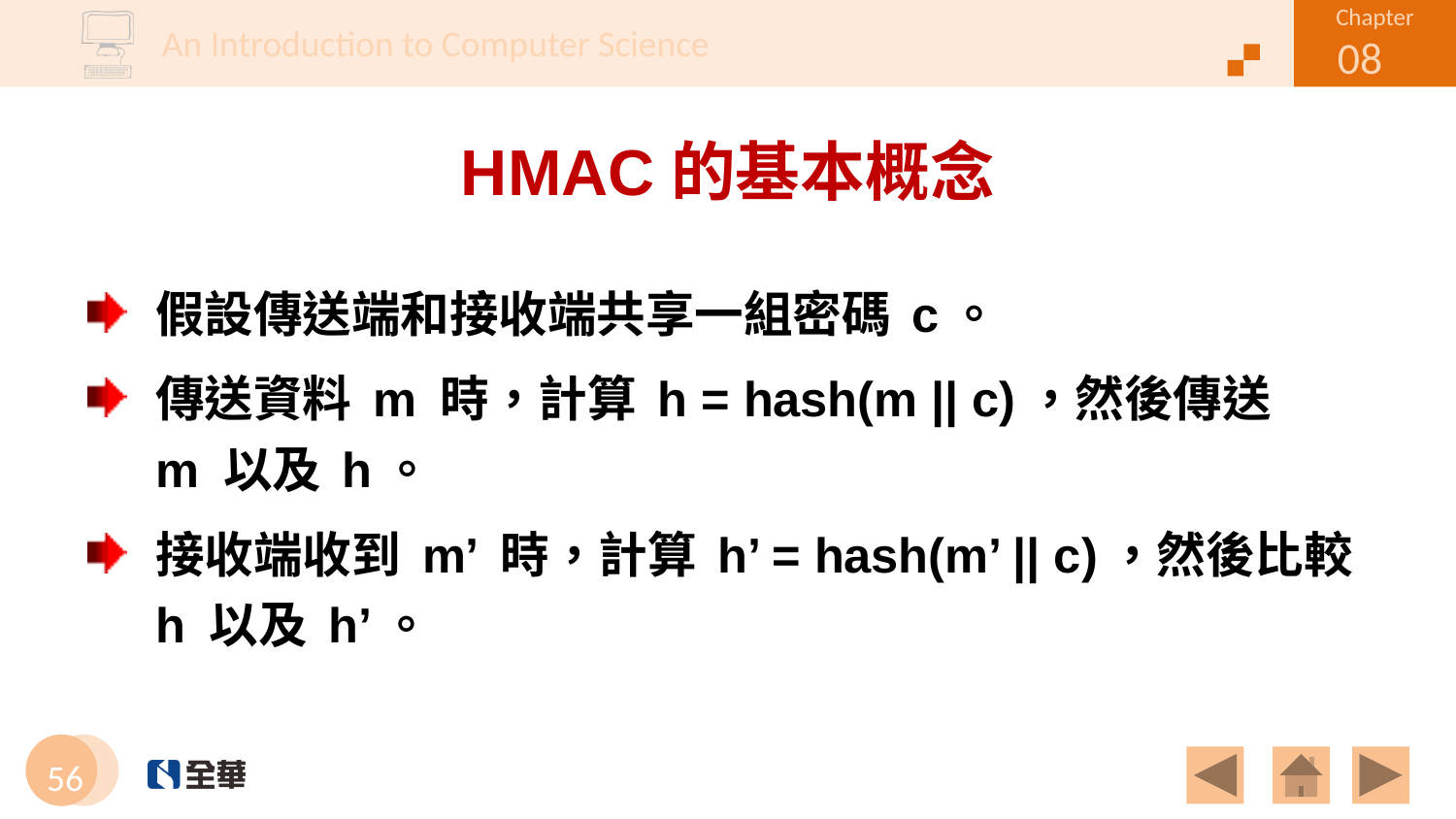

# HMAC的基本概念
假設傳送端和接收端共享一組密碼 c。
傳送資料 m 時，計算 h = hash(m || c)，然後傳送
m 以及 h。
接收端收到 m’ 時，計算 h’ = hash(m’ || c)，然後比較
h 以及 h’。